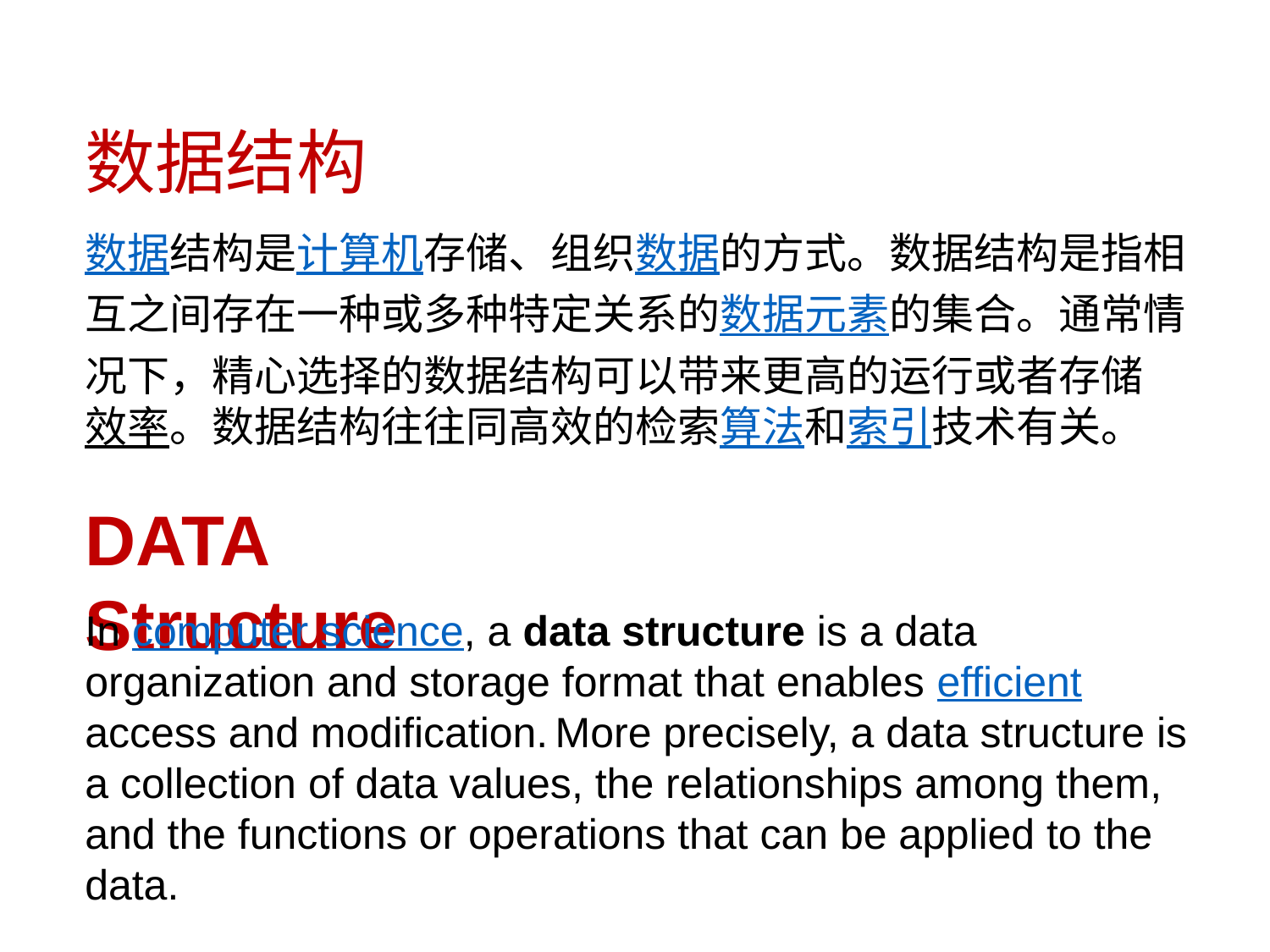

数据结构
数据结构是计算机存储、组织数据的方式。数据结构是指相互之间存在一种或多种特定关系的数据元素的集合。通常情况下，精心选择的数据结构可以带来更高的运行或者存储效率。数据结构往往同高效的检索算法和索引技术有关。
DATA Structure
In computer science, a data structure is a data organization and storage format that enables efficient access and modification. More precisely, a data structure is a collection of data values, the relationships among them, and the functions or operations that can be applied to the data.